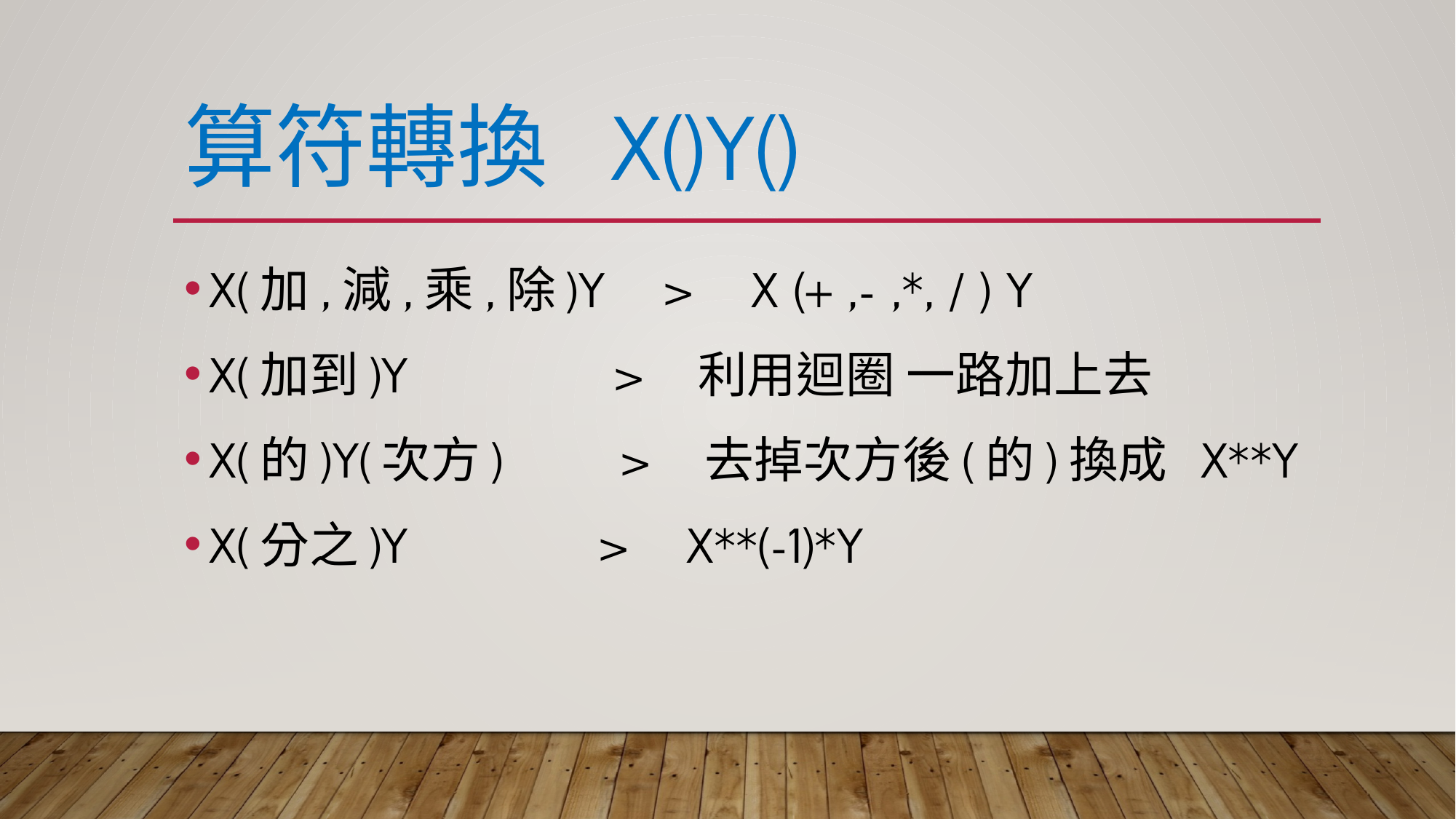

# 算符轉換  x()y()
X(加,減,乘,除)Y    >    X (+ ,- ,*, / ) Y
X(加到)Y              >   利用迴圈 一路加上去
X(的)Y(次方)        >   去掉次方後(的)換成  X**Y
X(分之)Y             >    X**(-1)*Y